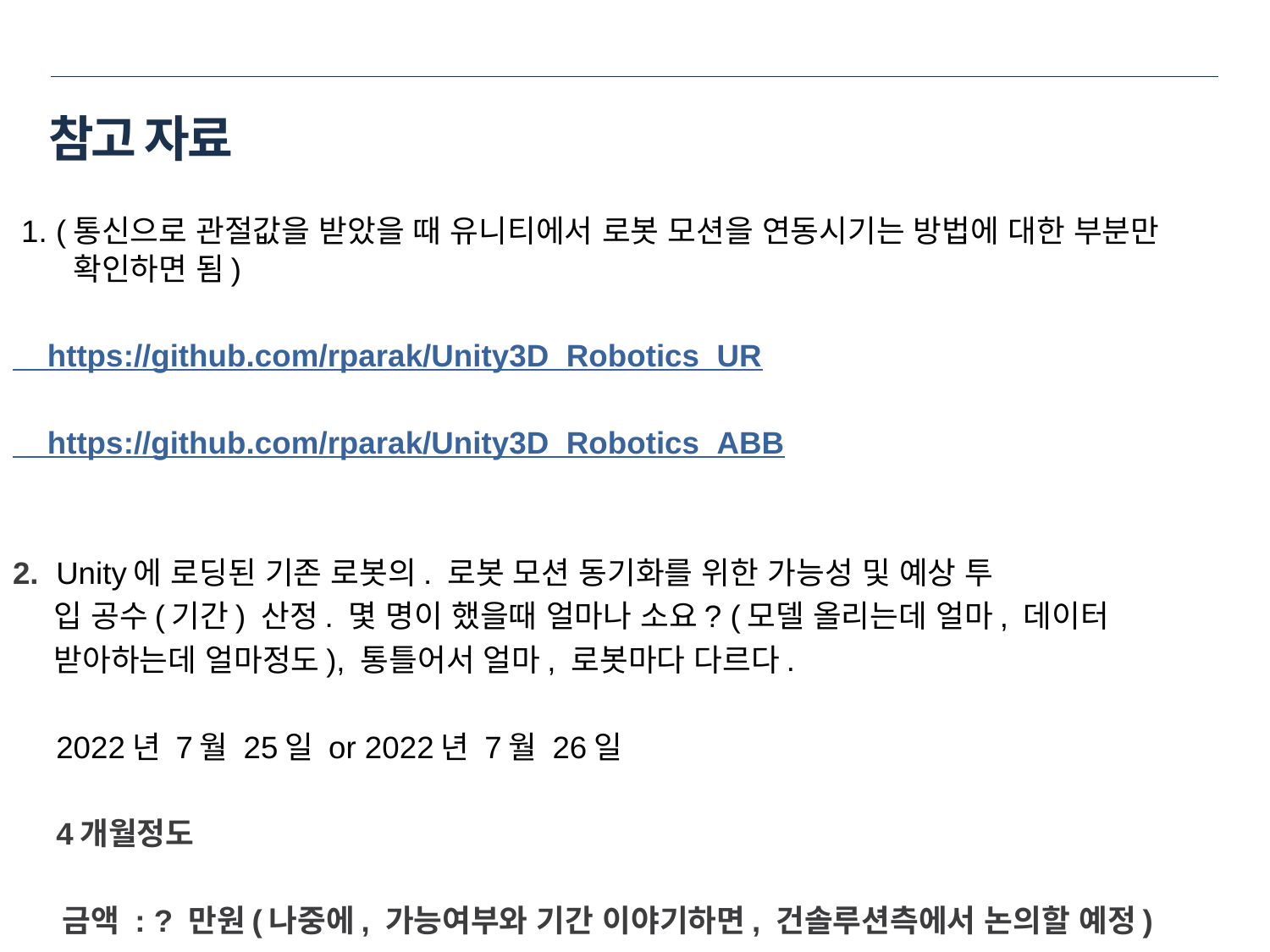

# 참고 자료

 1. (통신으로 관절값을 받았을 때 유니티에서 로봇 모션을 연동시기는 방법에 대한 부분만 확인하면 됨)

    https://github.com/rparak/Unity3D_Robotics_UR

    https://github.com/rparak/Unity3D_Robotics_ABB

2.  Unity에 로딩된 기존 로봇의. 로봇 모션 동기화를 위한 가능성 및 예상 투
    입 공수(기간) 산정. 몇 명이 했을때 얼마나 소요? (모델 올리는데 얼마, 데이터
    받아하는데 얼마정도), 통틀어서 얼마, 로봇마다 다르다.

     2022년 7월 25일 or 2022년 7월 26일

     4개월정도

     금액 : ? 만원(나중에, 가능여부와 기간 이야기하면, 건솔루션측에서 논의할 예정)